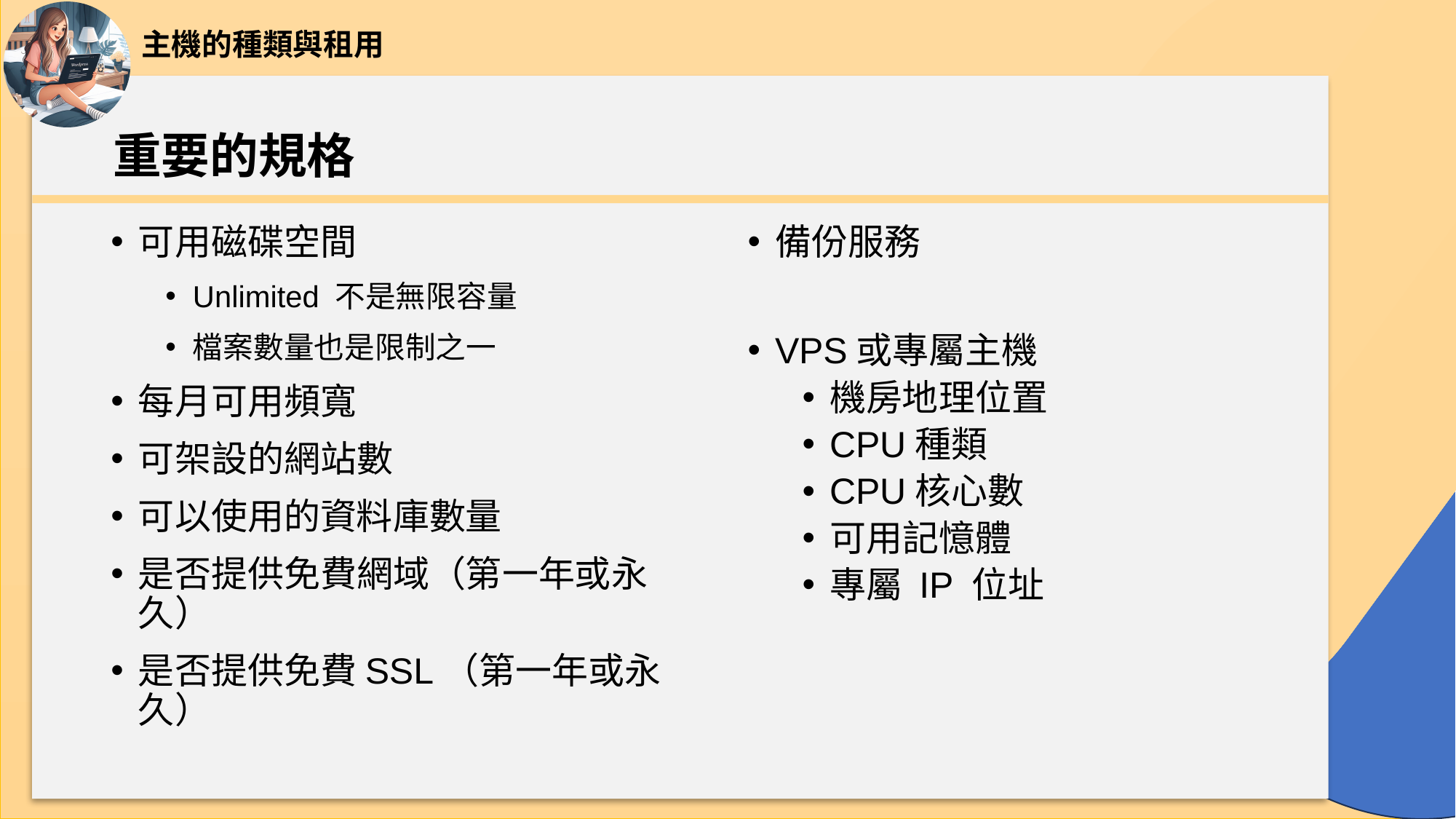

主機的種類與租用

# 重要的規格

可用磁碟空間
Unlimited 不是無限容量
檔案數量也是限制之一
每月可用頻寬
可架設的網站數
可以使用的資料庫數量
是否提供免費網域（第一年或永久）
是否提供免費SSL（第一年或永久）

備份服務

VPS或專屬主機
機房地理位置
CPU種類
CPU核心數
可用記憶體
專屬 IP 位址
30